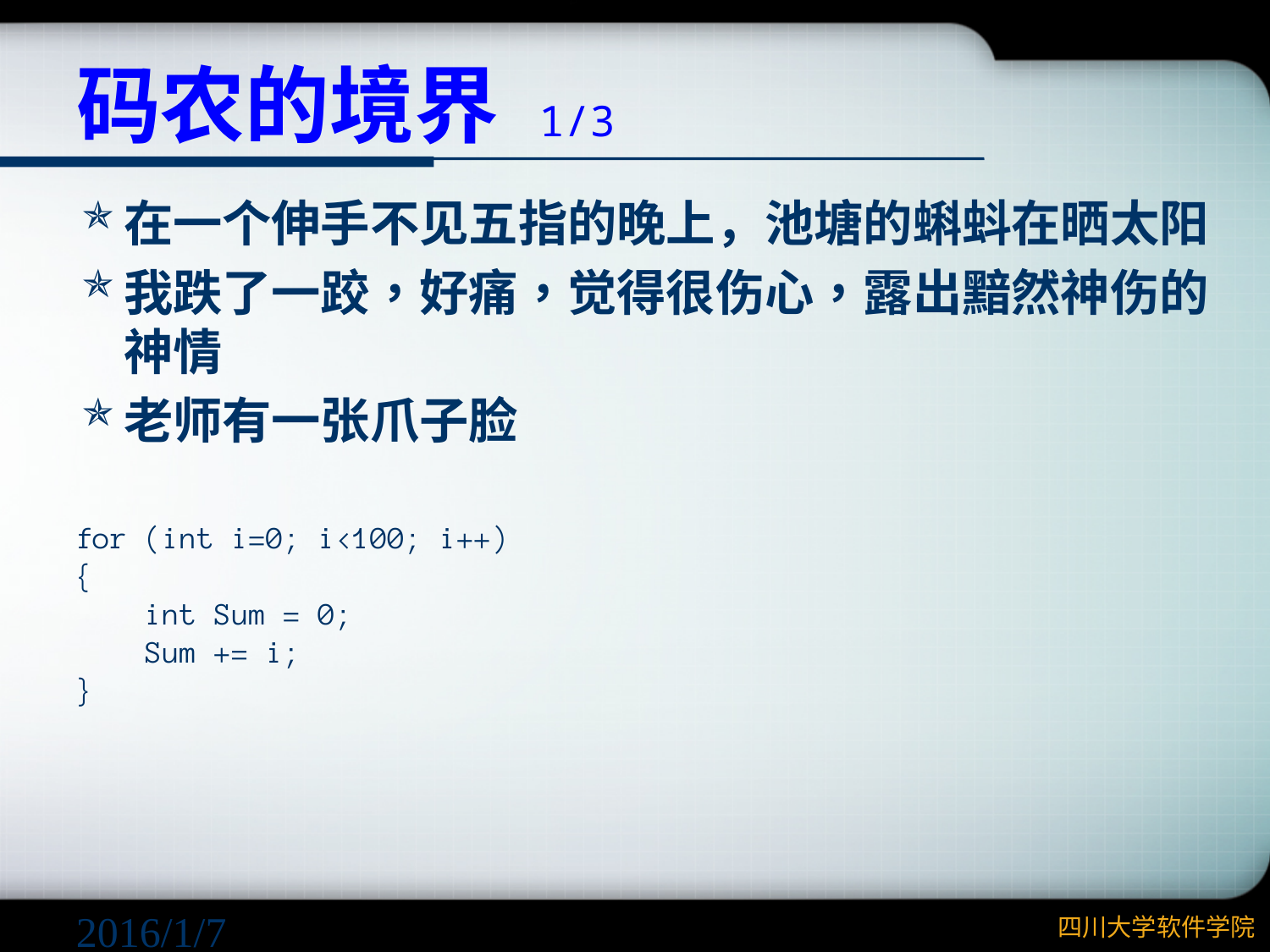

# 码农的境界 1/3
在一个伸手不见五指的晚上，池塘的蝌蚪在晒太阳
我跌了一跤，好痛，觉得很伤心，露出黯然神伤的神情
老师有一张爪子脸

for (int i=0; i<100; i++)
{
    int Sum = 0;
    Sum += i;
}
2016/1/7